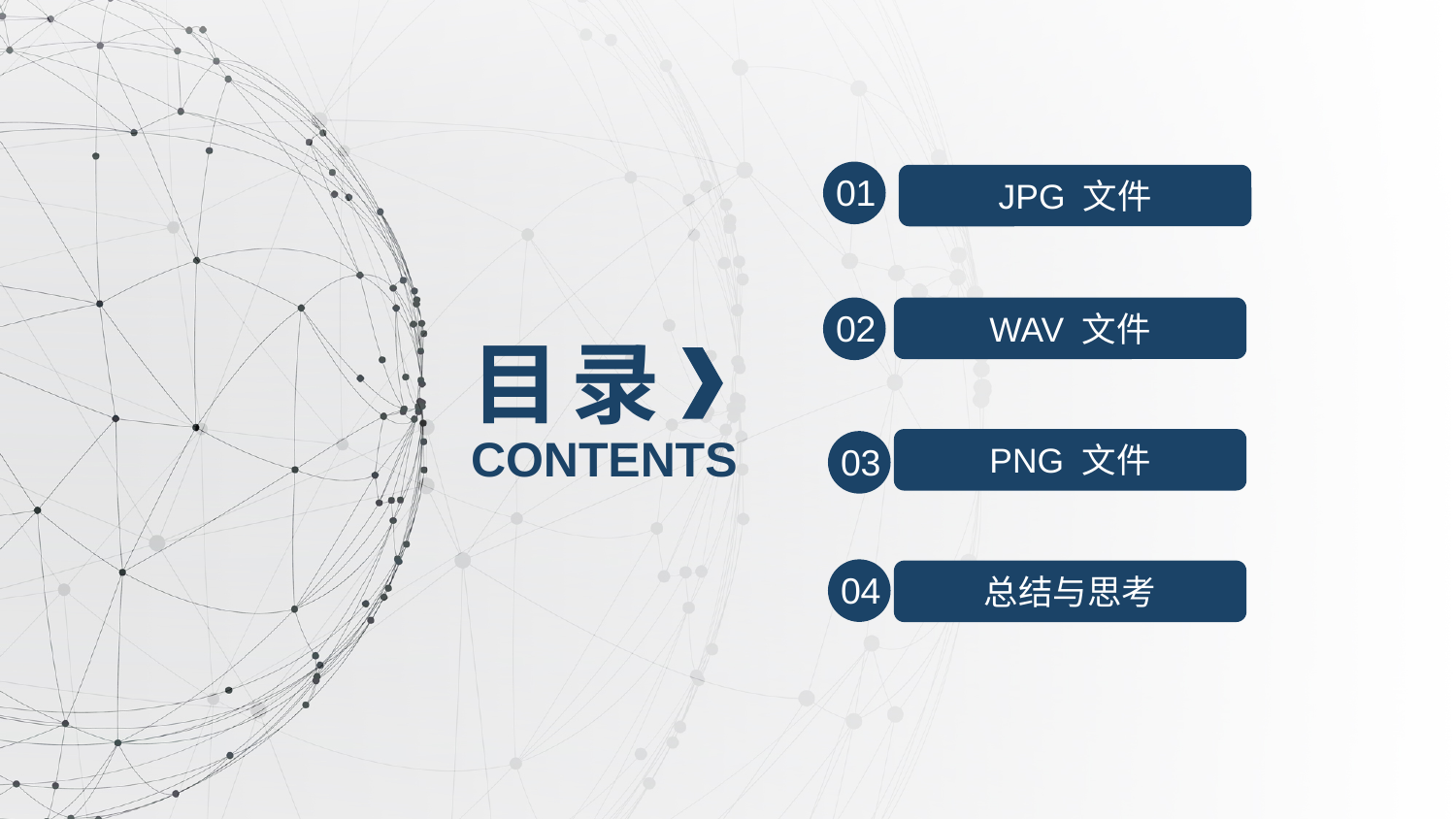

01
JPG 文件

02
WAV 文件
目 录

CONTENTS
PNG 文件

03

04
总结与思考